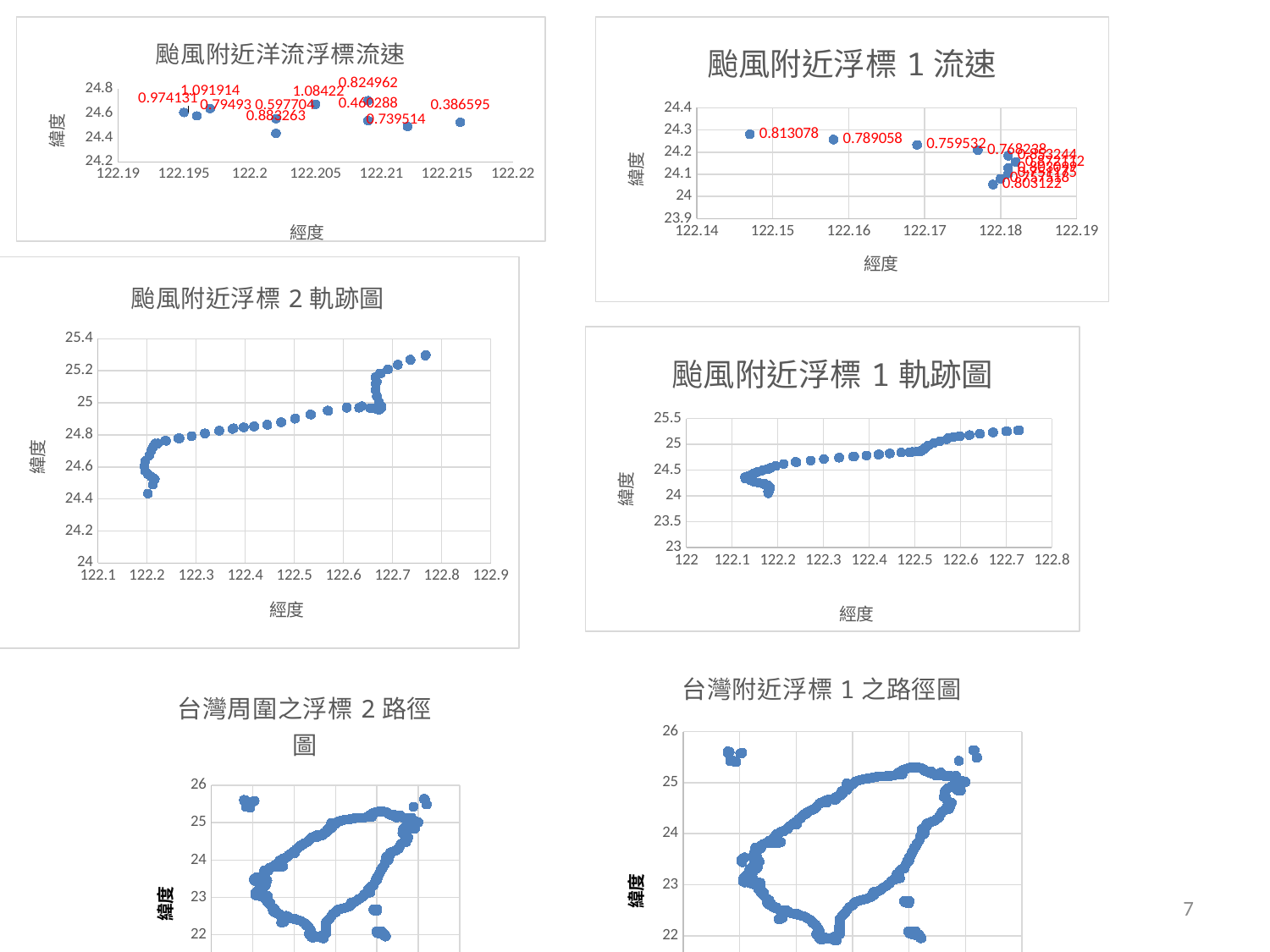

### Chart: 颱風附近洋流浮標流速

| Category |  |
|---|---|

### Chart: 颱風附近浮標1流速

| Category |  |
|---|---|

### Chart: 颱風附近浮標2軌跡圖

| Category |  |
|---|---|

### Chart: 颱風附近浮標1軌跡圖

| Category |  |
|---|---|

### Chart: 台灣附近浮標1之路徑圖

| Category |  |  |
|---|---|---|

### Chart: 台灣周圍之浮標2路徑圖

| Category |  |  |
|---|---|---|
7